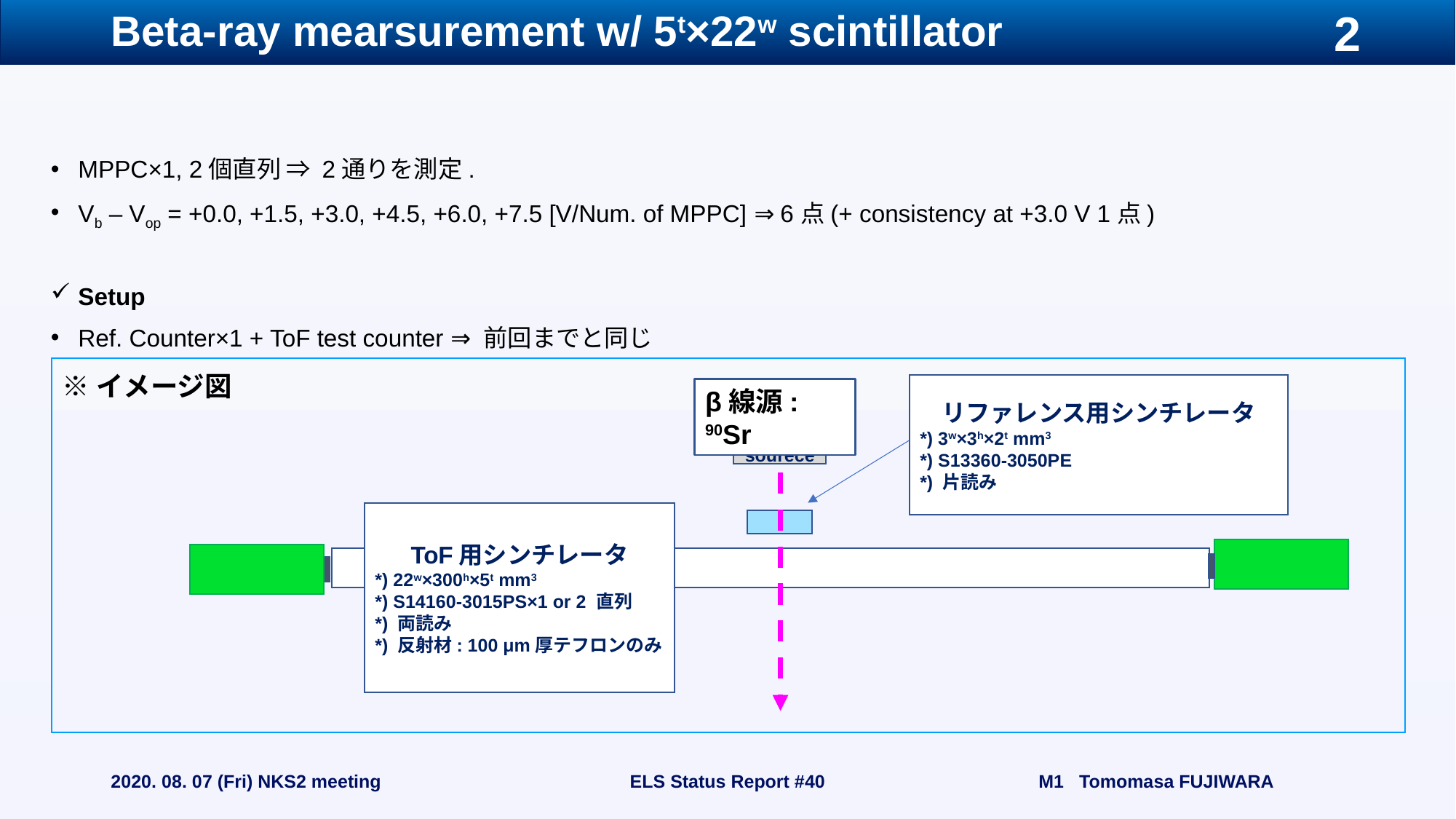

# Beta-ray mearsurement w/ 5t×22w scintillator
MPPC×1, 2個直列 ⇒ 2通りを測定.
Vb – Vop = +0.0, +1.5, +3.0, +4.5, +6.0, +7.5 [V/Num. of MPPC] ⇒ 6点(+ consistency at +3.0 V 1点)

Setup
Ref. Counter×1 + ToF test counter ⇒ 前回までと同じ

※イメージ図
リファレンス用シンチレータ
*) 3w×3h×2t mm3
*) S13360-3050PE
*) 片読み
β線源: 90Sr
β-ray sourece
ToF用シンチレータ
*) 22w×300h×5t mm3
*) S14160-3015PS×1 or 2 直列
*) 両読み
*) 反射材: 100 μm厚テフロンのみ

2020. 08. 07 (Fri) NKS2 meeting
ELS Status Report #40